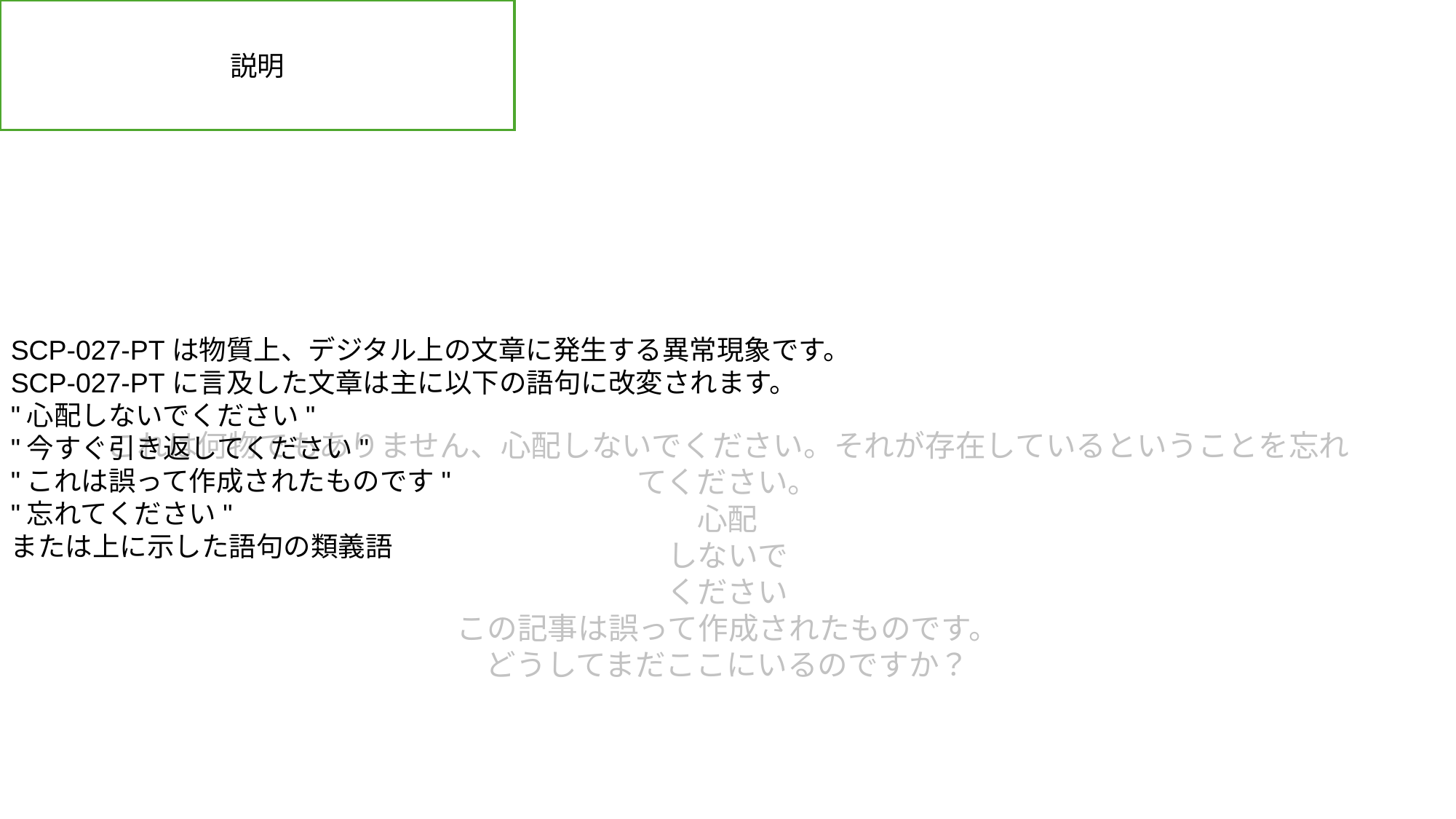

説明
SCP-027-PTは物質上、デジタル上の文章に発生する異常現象です。
SCP-027-PTに言及した文章は主に以下の語句に改変されます。
"心配しないでください"
"今すぐ引き返してください"
"これは誤って作成されたものです"
"忘れてください"
または上に示した語句の類義語

これは何物でもありません、心配しないでください。それが存在しているということを忘れてください。
心配
しないで
ください
この記事は誤って作成されたものです。
どうしてまだここにいるのですか？